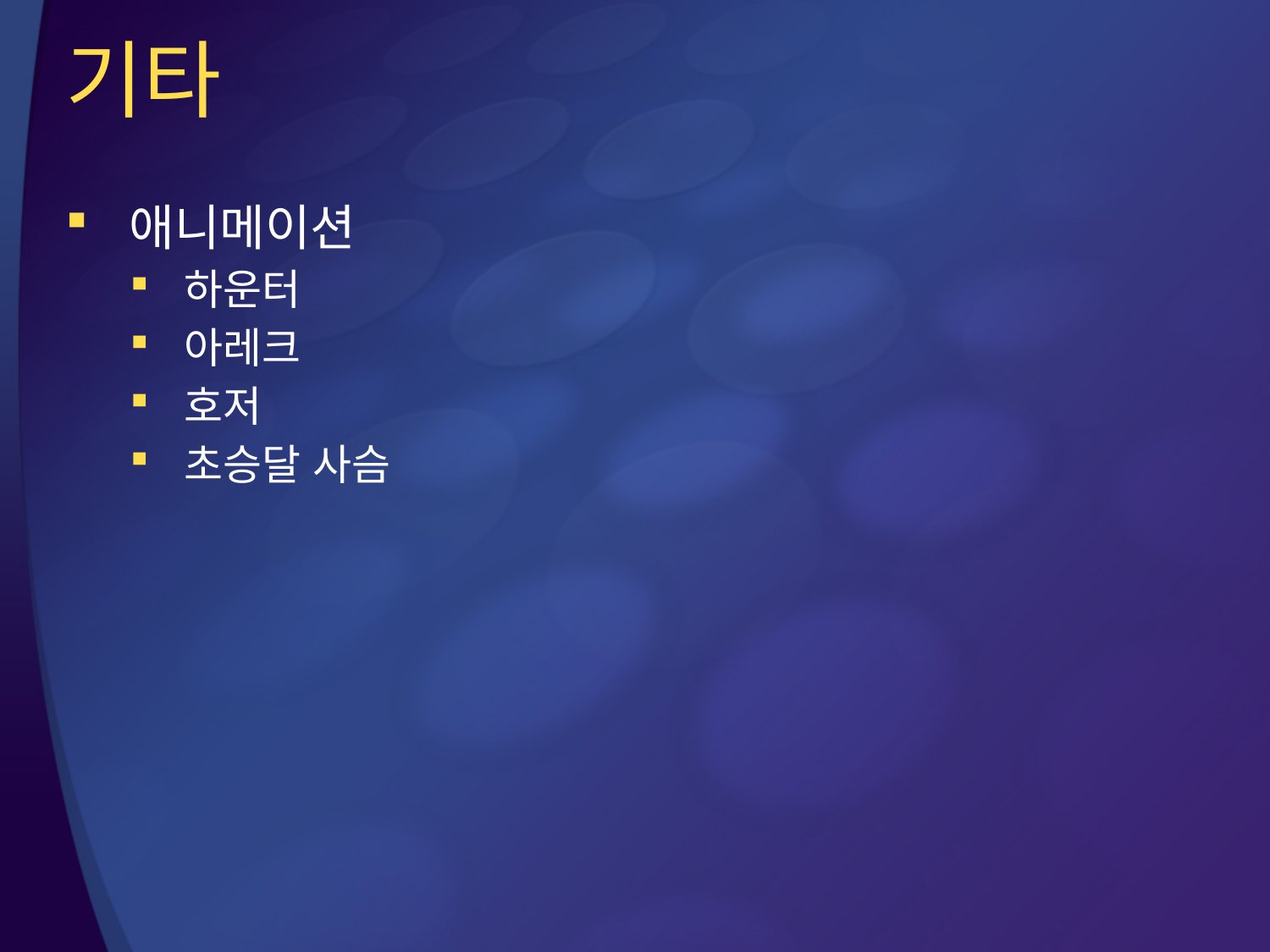

# 기타
애니메이션
하운터
아레크
호저
초승달 사슴